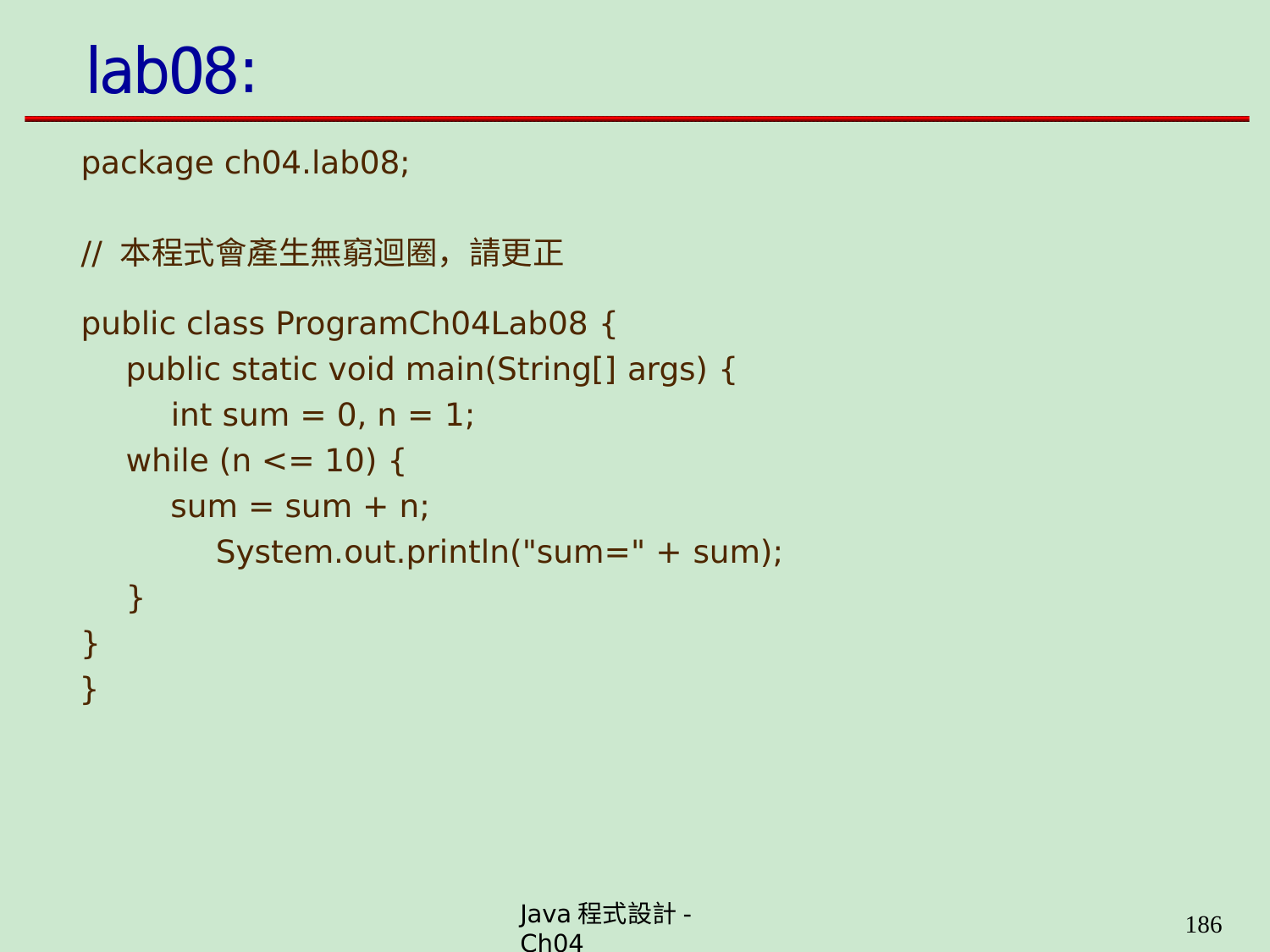

# lab08:
package ch04.lab08;

// 本程式會產生無窮迴圈，請更正

public class ProgramCh04Lab08 {
public static void main(String[] args) {  int sum = 0, n = 1;
while (n <= 10) {
sum = sum + n;  System.out.println("sum=" + sum);
}
}
}
Java程式設計-Ch04
186